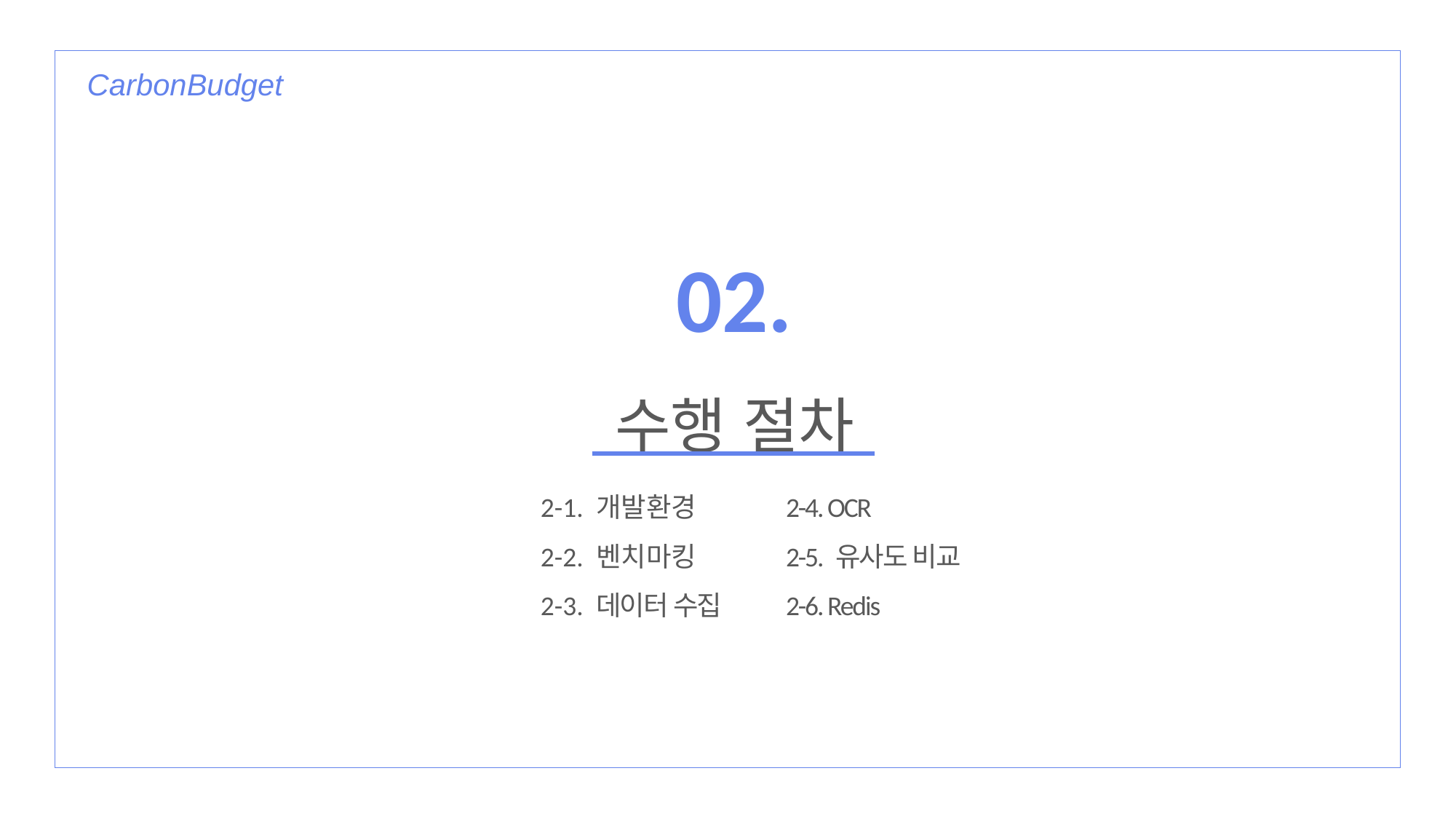

CarbonBudget

02.
수행 절차

2-1. 개발환경
2-2. 벤치마킹
2-3. 데이터 수집
2-4. OCR
2-5. 유사도 비교
2-6. Redis